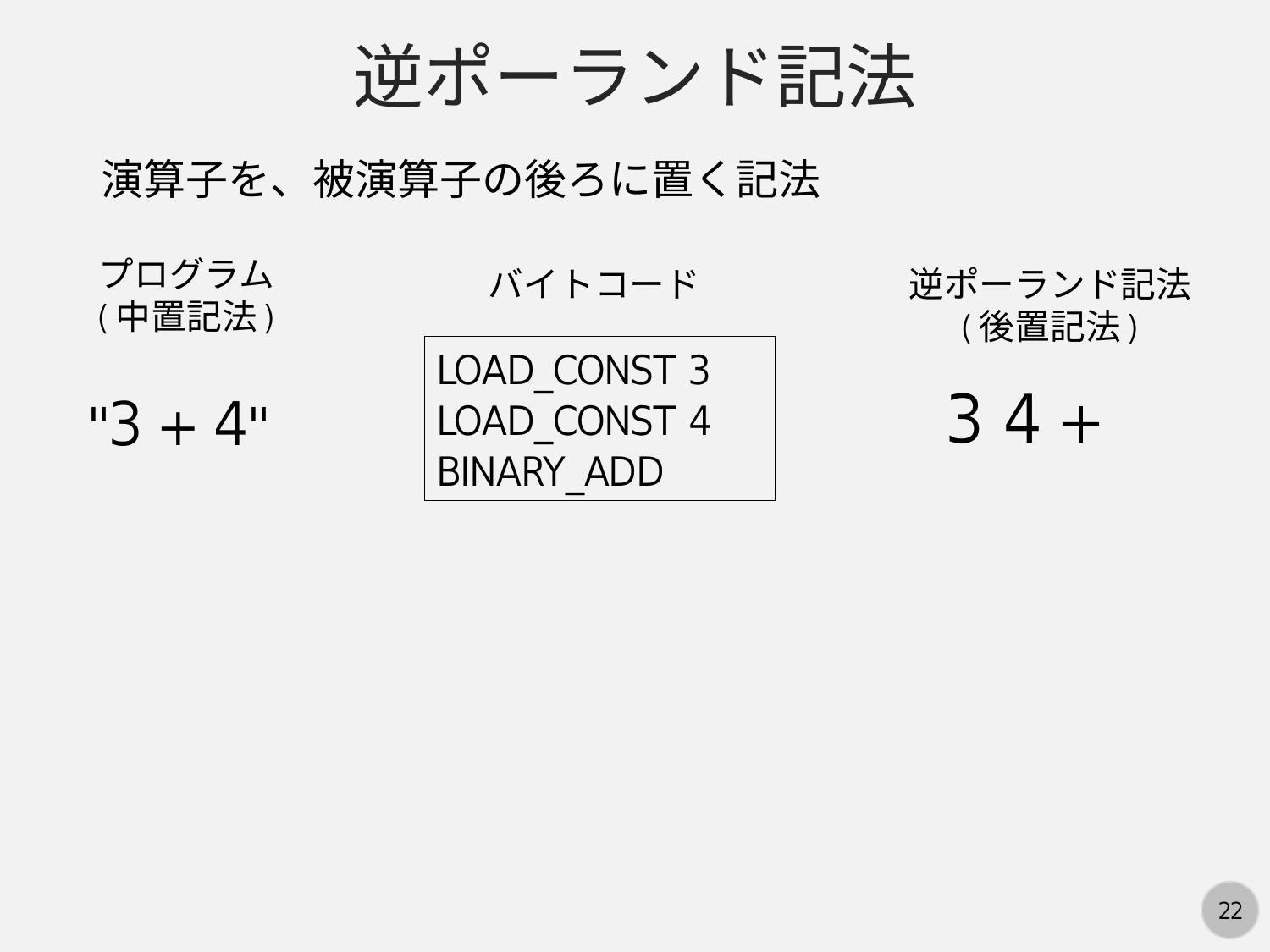

逆ポーランド記法
演算子を、被演算子の後ろに置く記法
プログラム
(中置記法)
バイトコード
逆ポーランド記法
(後置記法)
LOAD_CONST 3
LOAD_CONST 4
BINARY_ADD
3 4 +
"3 + 4"